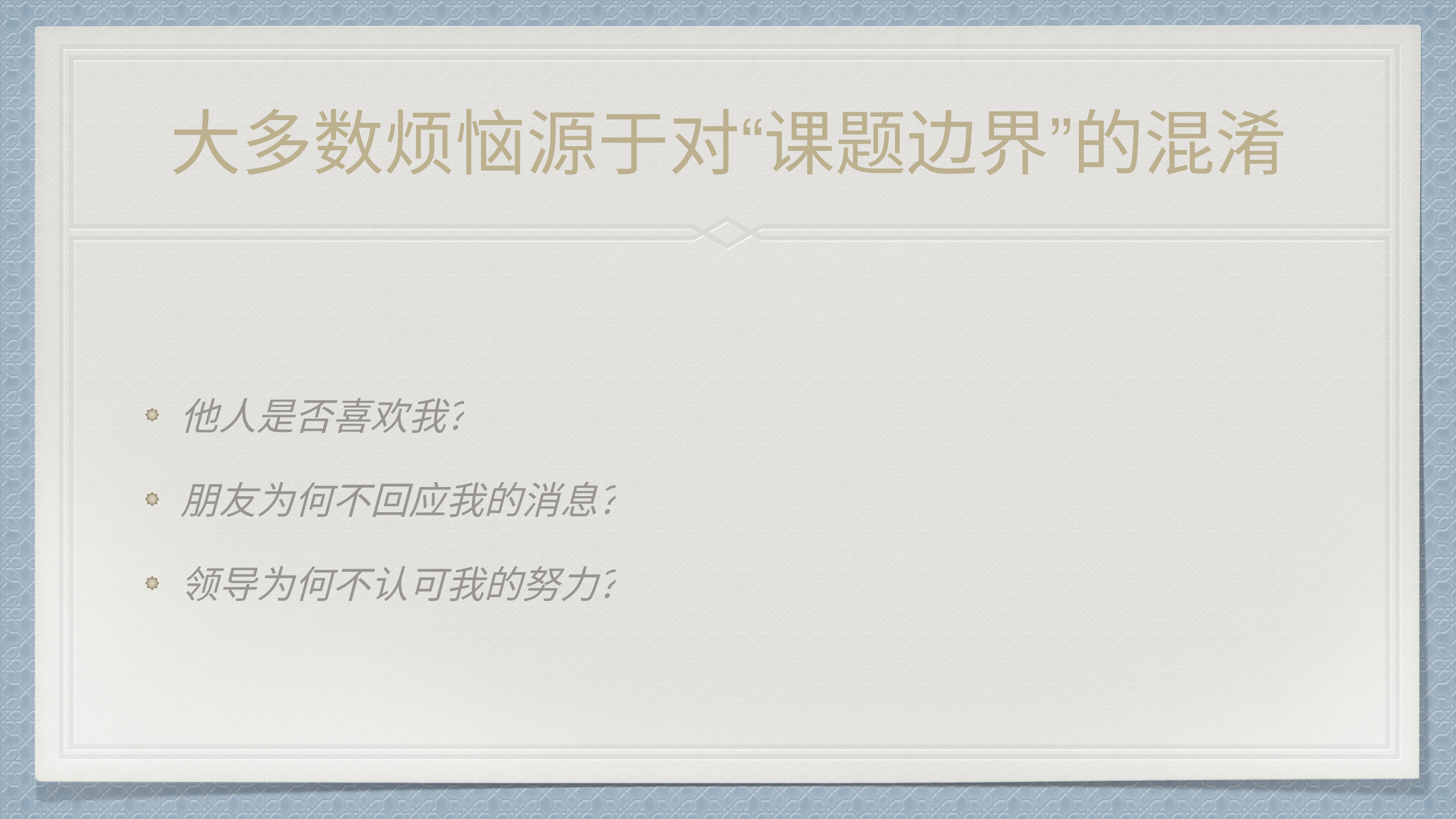

# 大多数烦恼源于对“课题边界”的混淆
他人是否喜欢我？
朋友为何不回应我的消息？
领导为何不认可我的努力？